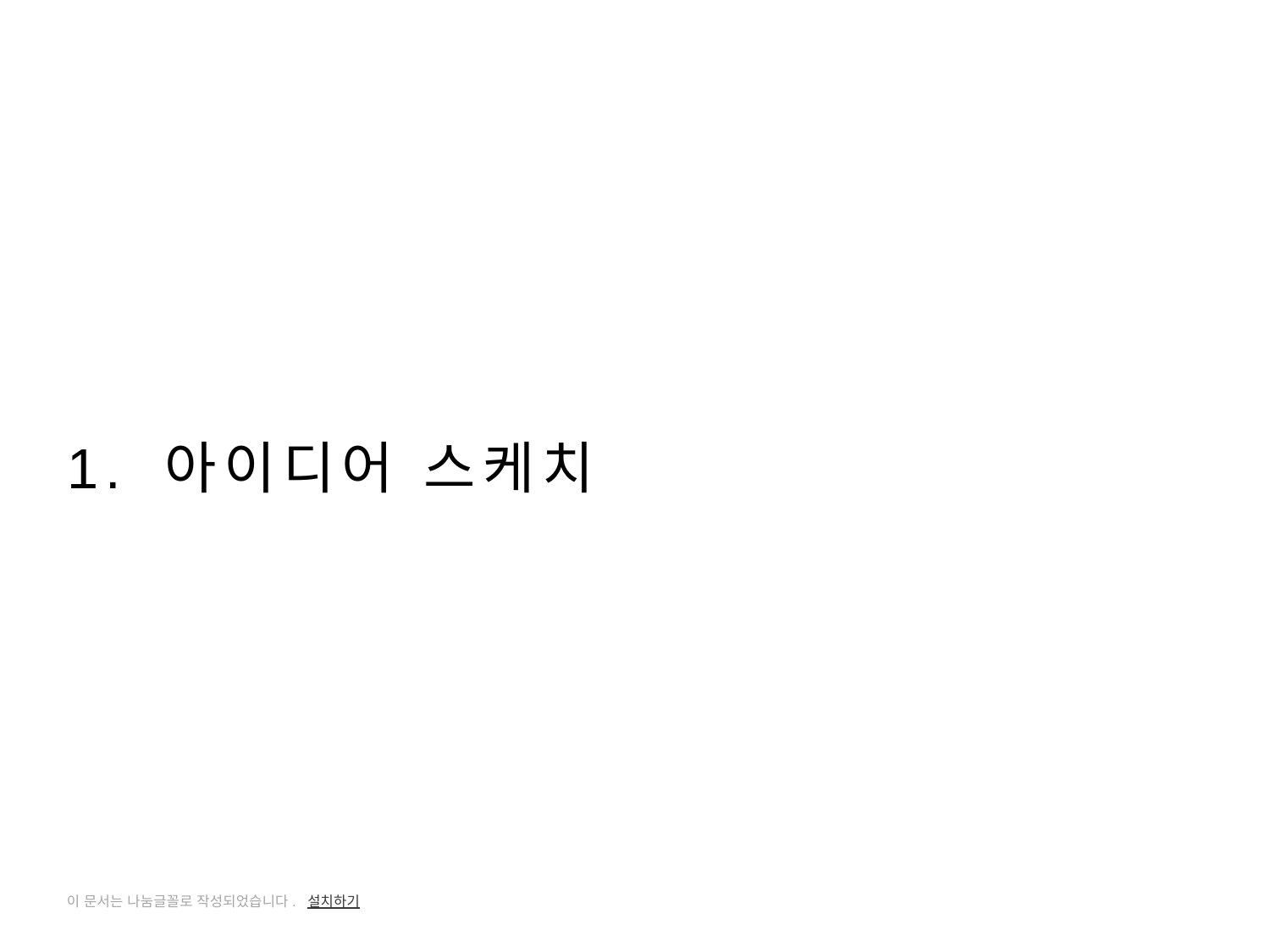

1. 아이디어 스케치
이 문서는 나눔글꼴로 작성되었습니다.  설치하기